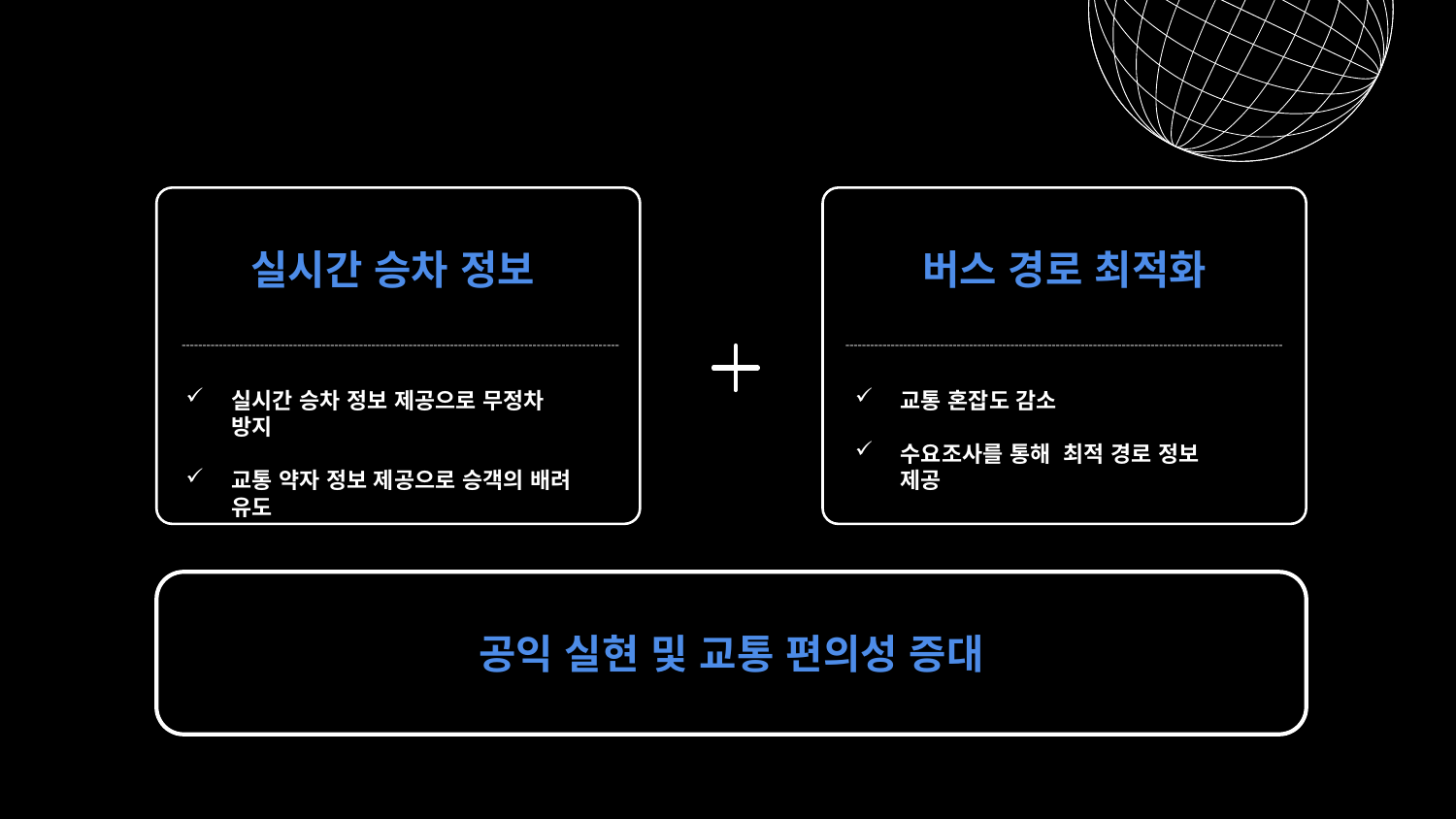

실시간 승차 정보
버스 경로 최적화

실시간 승차 정보 제공으로 무정차 방지

교통 약자 정보 제공으로 승객의 배려 유도
교통 혼잡도 감소

수요조사를 통해  최적 경로 정보 제공
공익 실현 및 교통 편의성 증대